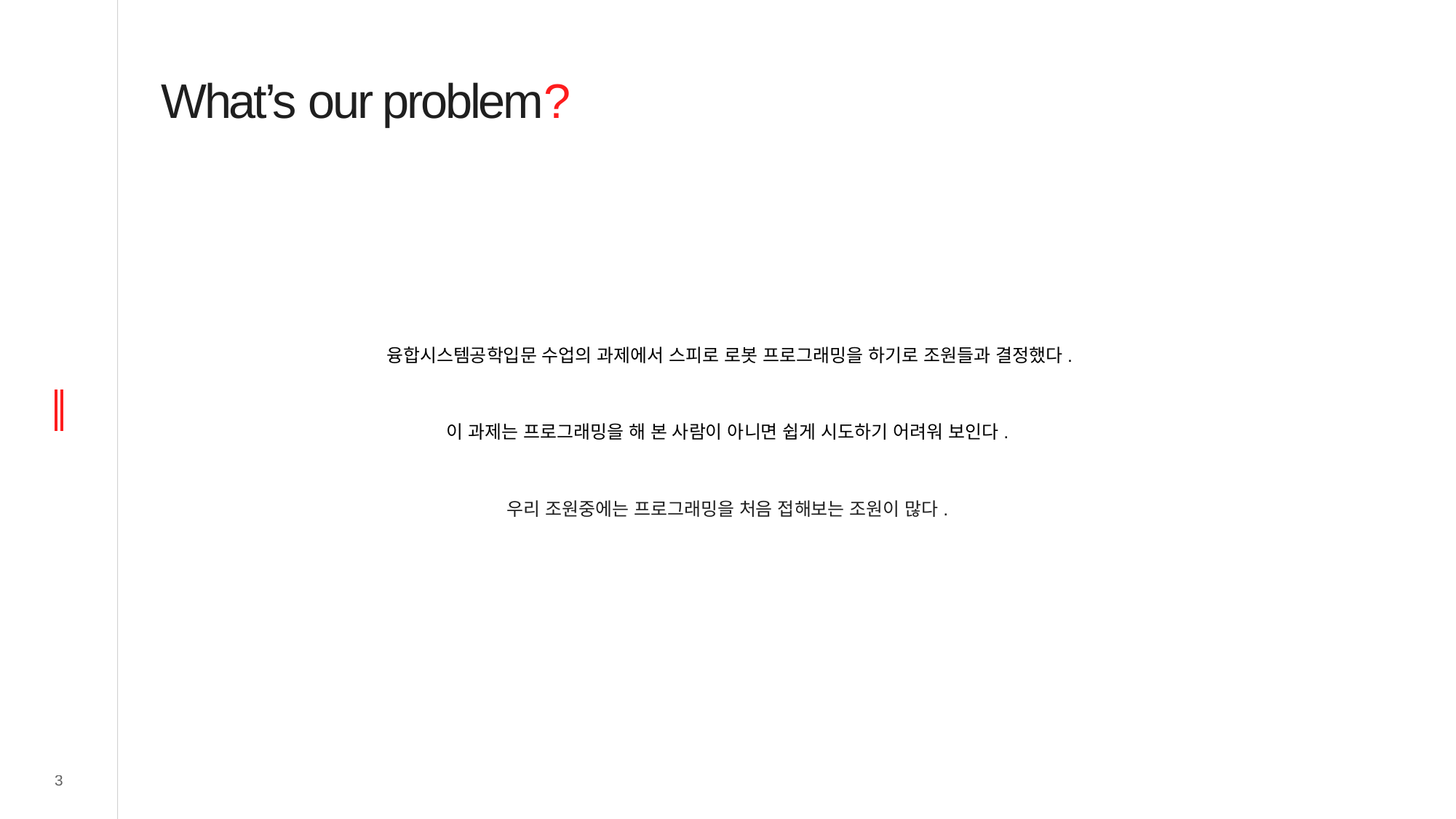

What’s our problem?
융합시스템공학입문 수업의 과제에서 스피로 로봇 프로그래밍을 하기로 조원들과 결정했다.
이 과제는 프로그래밍을 해 본 사람이 아니면 쉽게 시도하기 어려워 보인다.
우리 조원중에는 프로그래밍을 처음 접해보는 조원이 많다.
3